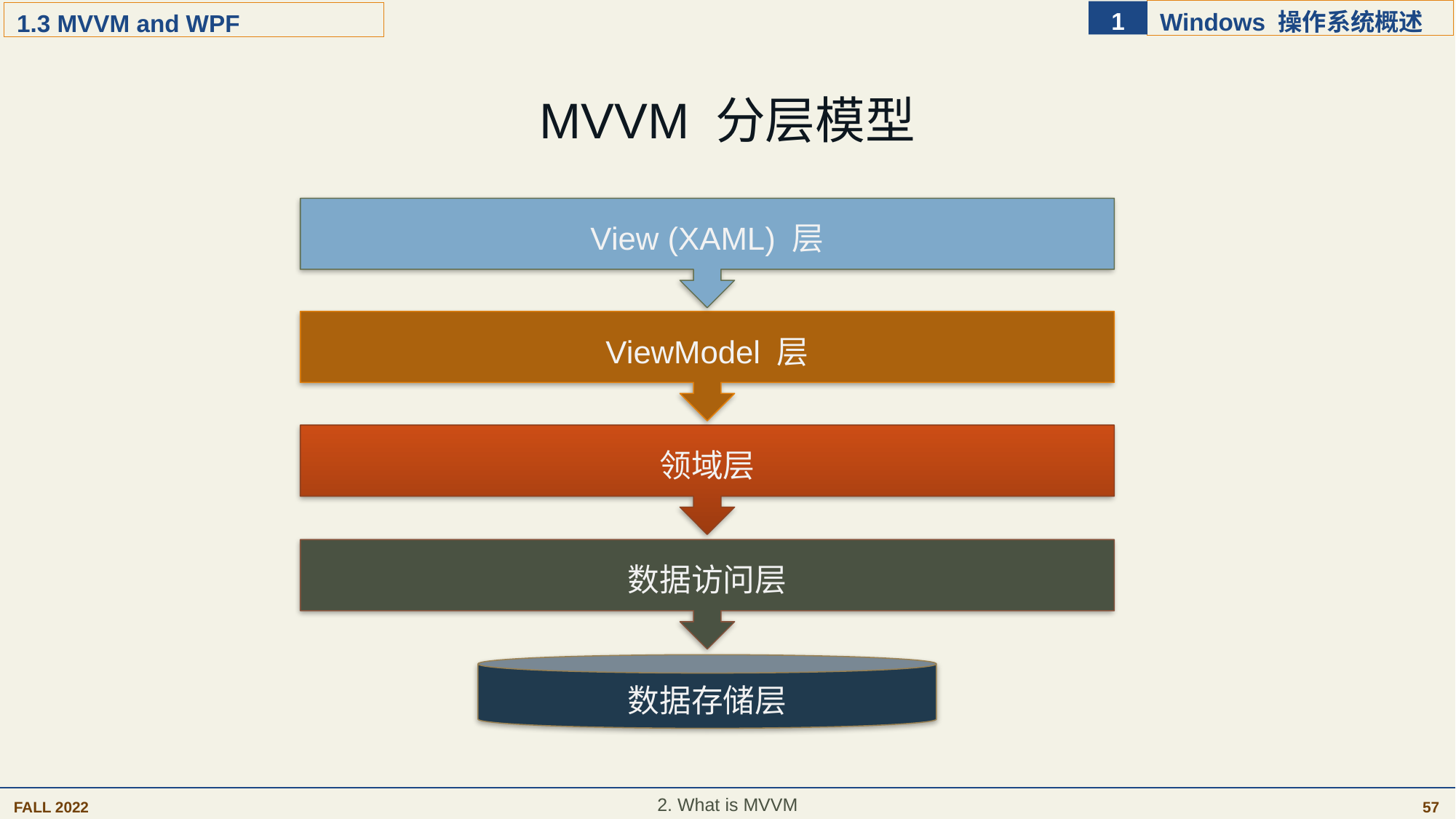

MVVM 分层模型
View (XAML) 层
ViewModel 层
领域层
数据访问层
数据存储层
2. What is MVVM